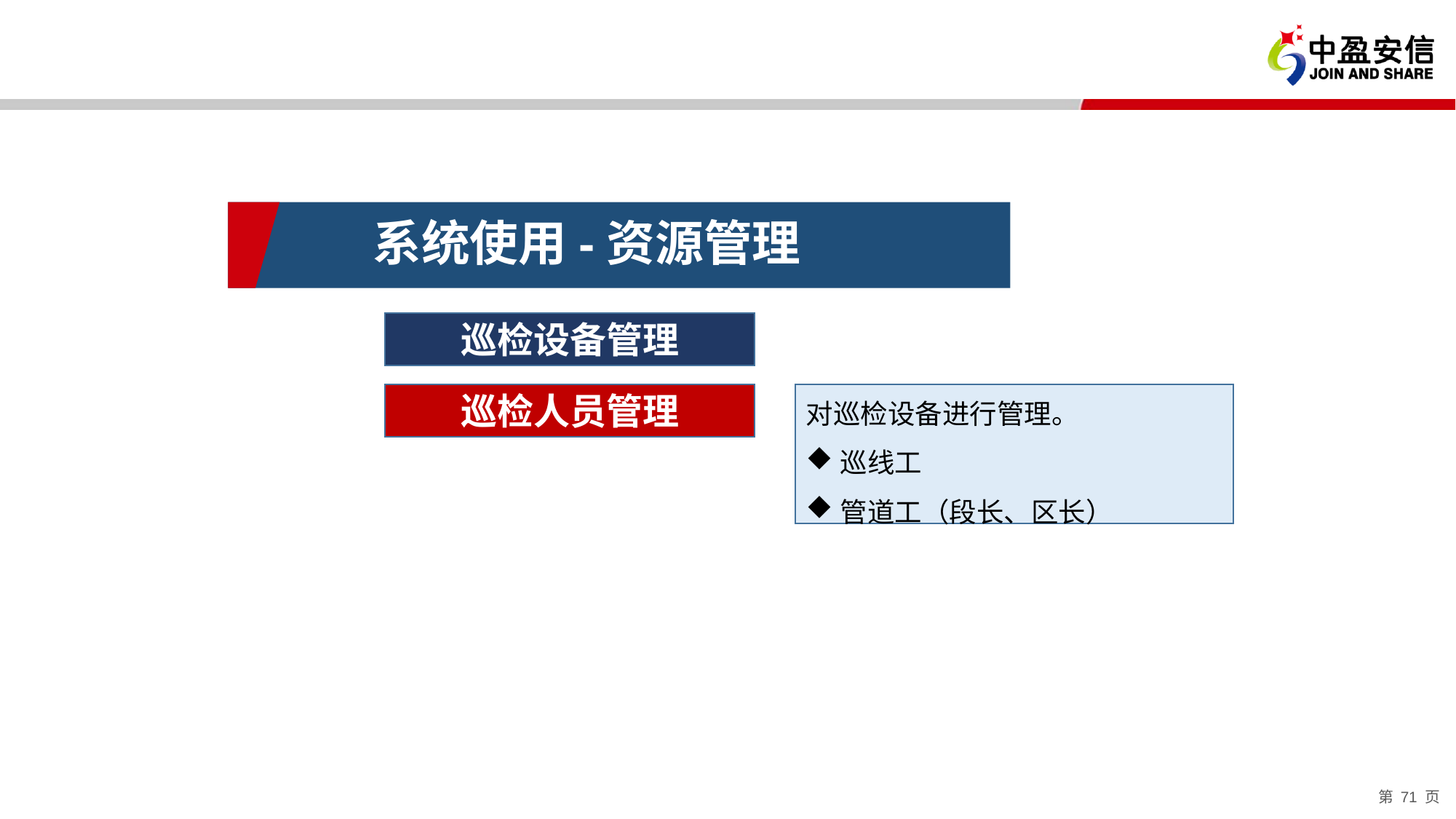

系统使用-资源管理
巡检设备管理
巡检人员管理
对巡检设备进行管理。
巡线工
管道工（段长、区长）